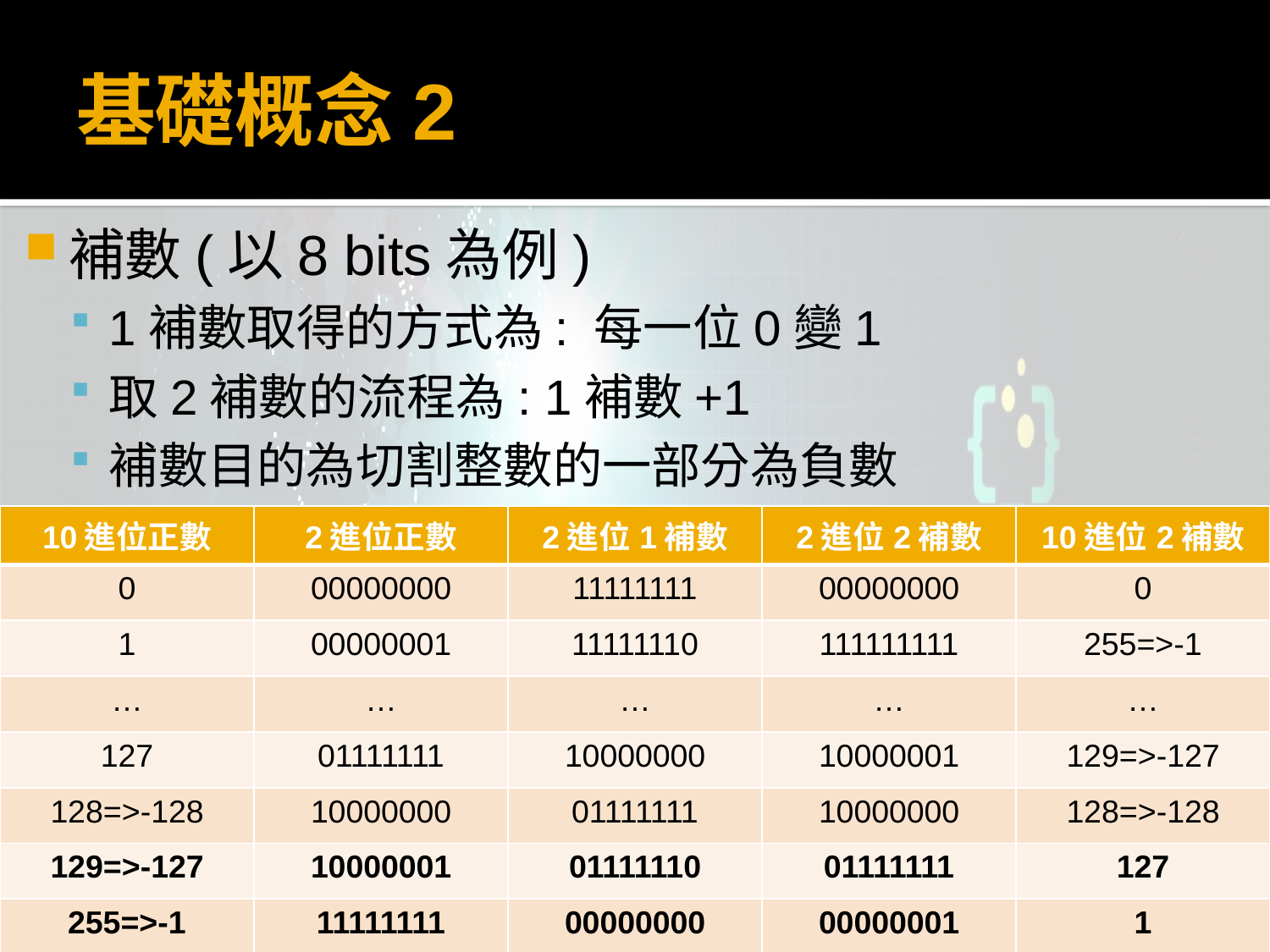

# 基礎概念2
補數(以8 bits為例)
1補數取得的方式為: 每一位0變1
取2補數的流程為: 1補數+1
補數目的為切割整數的一部分為負數
| 10進位正數 | 2進位正數 | 2進位1補數 | 2進位2補數 | 10進位2補數 |
| --- | --- | --- | --- | --- |
| 0 | 00000000 | 11111111 | 00000000 | 0 |
| 1 | 00000001 | 11111110 | 111111111 | 255=>-1 |
| … | … | … | … | … |
| 127 | 01111111 | 10000000 | 10000001 | 129=>-127 |
| 128=>-128 | 10000000 | 01111111 | 10000000 | 128=>-128 |
| 129=>-127 | 10000001 | 01111110 | 01111111 | 127 |
| 255=>-1 | 11111111 | 00000000 | 00000001 | 1 |
69